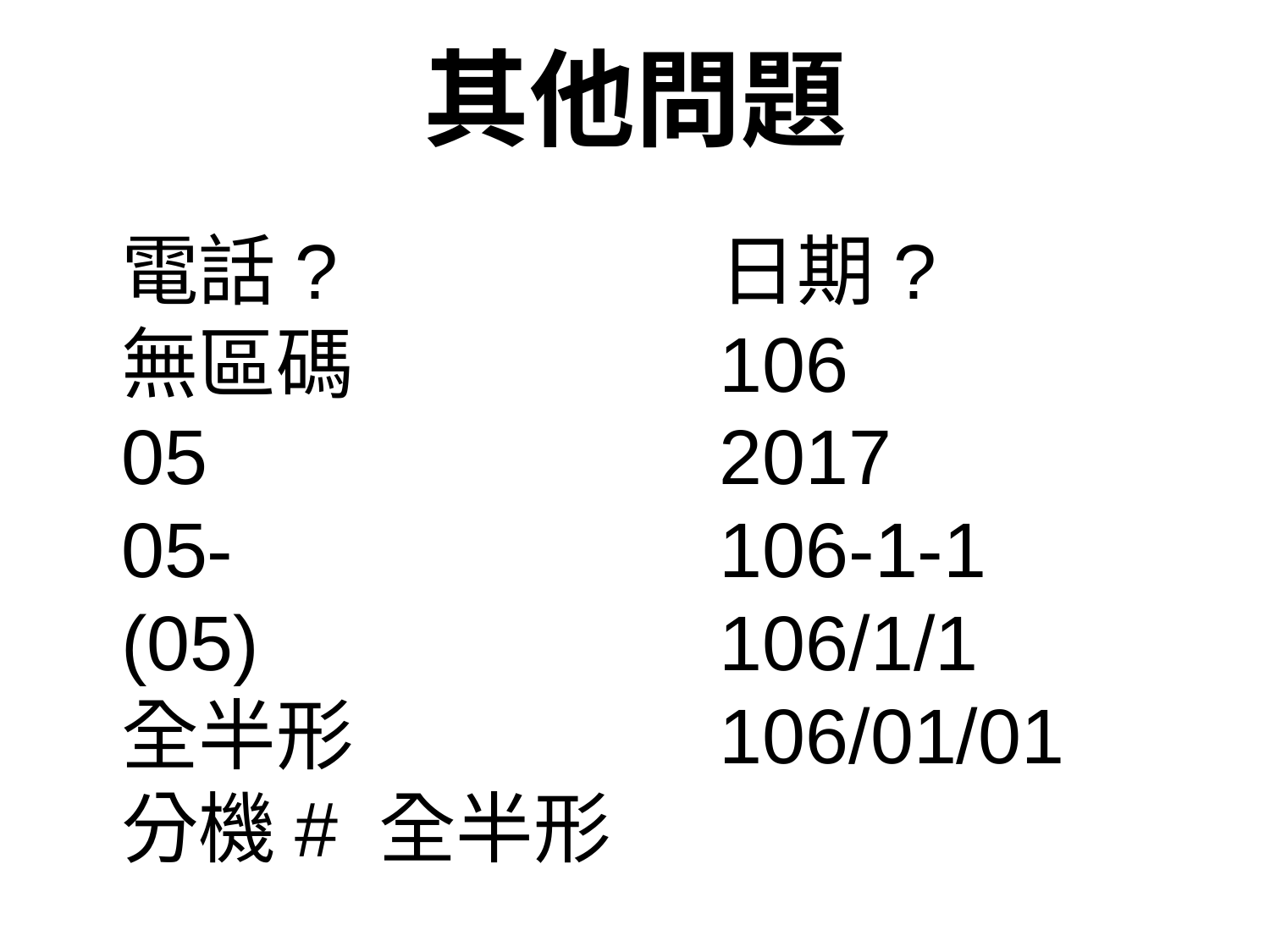

其他問題
電話?
無區碼
05
05-
(05)
全半形
分機# 全半形
日期?
106
2017
106-1-1
106/1/1
106/01/01